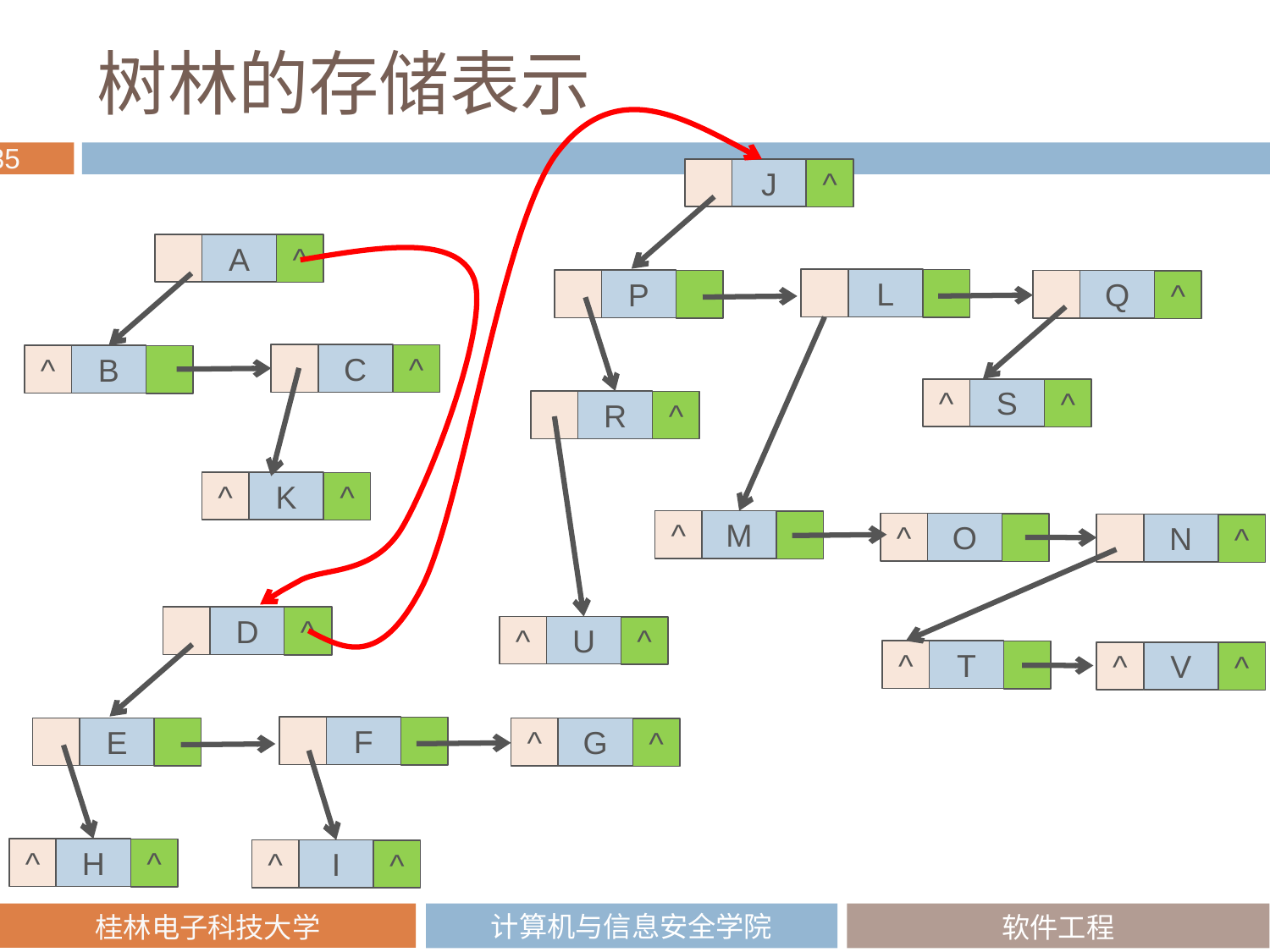

# 树林的存储表示

J

^
A

^

L

P

Q

^
C

^
B
^

S
^
^
R

^
K
^
^
M
^

O
^

N

^
D

^
U
^
^
T
^

V
^
^
F

E

G
^
^
H
^
^
I
^
^